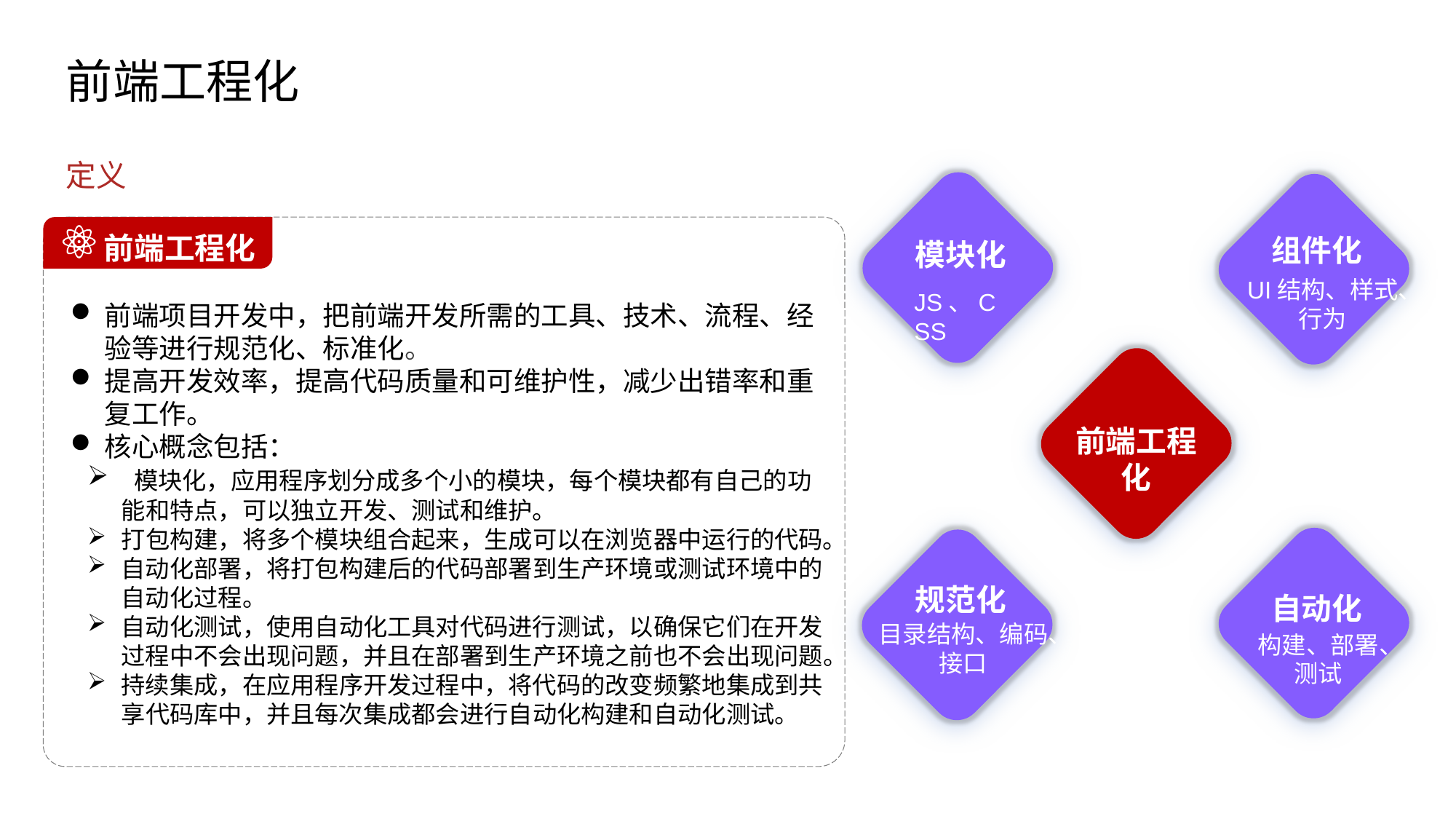

# 前端工程化
定义

模块化
JS、CSS

组件化
UI结构、样式、行为
        前端工程化
前端项目开发中，把前端开发所需的工具、技术、流程、经验等进行规范化、标准化。
提高开发效率，提高代码质量和可维护性，减少出错率和重复工作。
核心概念包括：
 模块化，应用程序划分成多个小的模块，每个模块都有自己的功能和特点，可以独立开发、测试和维护。
打包构建，将多个模块组合起来，生成可以在浏览器中运行的代码。
自动化部署，将打包构建后的代码部署到生产环境或测试环境中的自动化过程。
自动化测试，使用自动化工具对代码进行测试，以确保它们在开发过程中不会出现问题，并且在部署到生产环境之前也不会出现问题。
持续集成，在应用程序开发过程中，将代码的改变频繁地集成到共享代码库中，并且每次集成都会进行自动化构建和自动化测试。

前端工程化

自动化
构建、部署、测试

规范化
目录结构、编码、接口